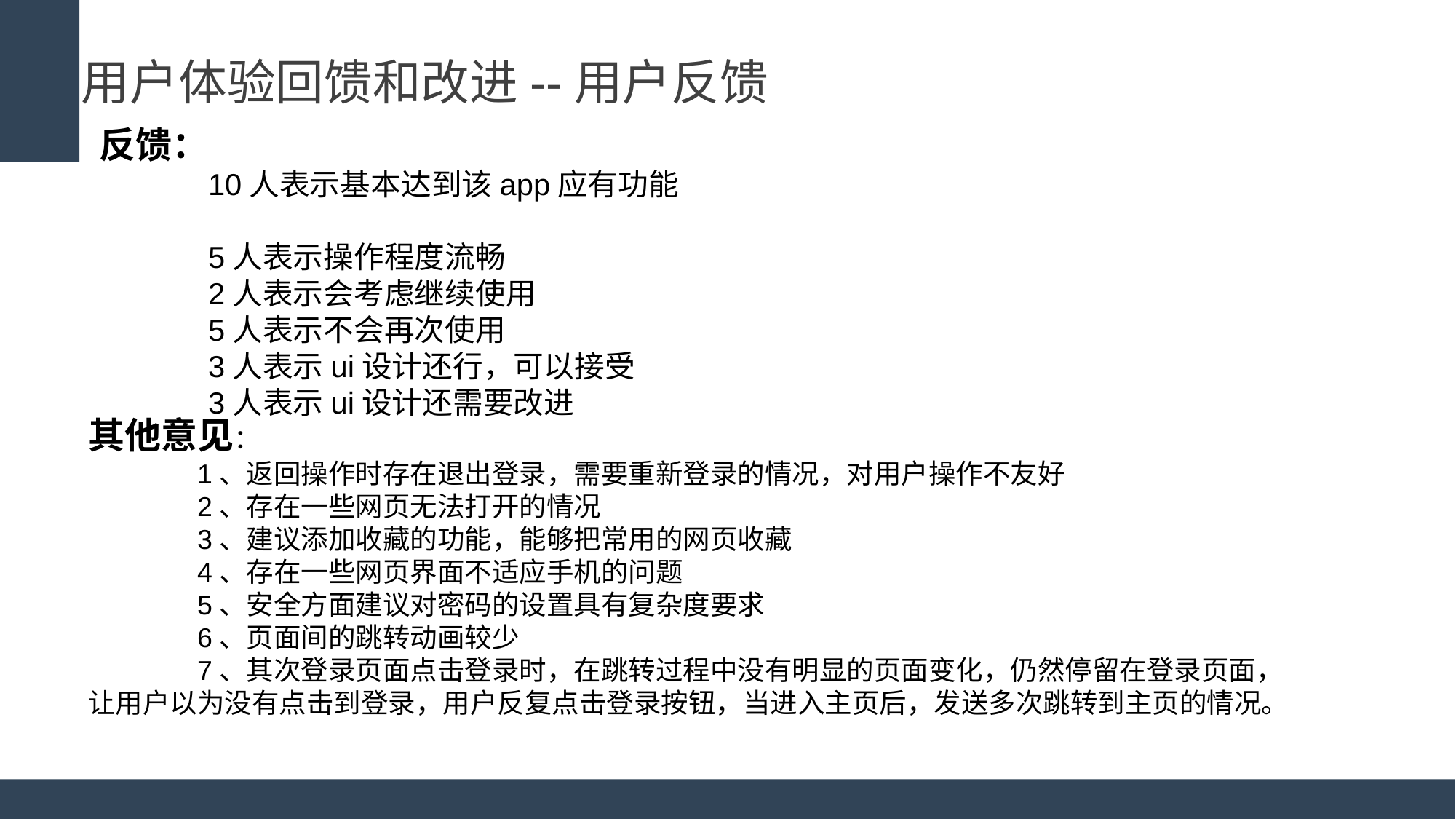

用户体验回馈和改进--用户反馈
反馈：
	10人表示基本达到该app应有功能
	5人表示操作程度流畅
	2人表示会考虑继续使用
	5人表示不会再次使用
	3人表示ui设计还行，可以接受
	3人表示ui设计还需要改进
其他意见：
	1、返回操作时存在退出登录，需要重新登录的情况，对用户操作不友好
	2、存在一些网页无法打开的情况
	3、建议添加收藏的功能，能够把常用的网页收藏
	4、存在一些网页界面不适应手机的问题
	5、安全方面建议对密码的设置具有复杂度要求
	6、页面间的跳转动画较少
	7、其次登录页面点击登录时，在跳转过程中没有明显的页面变化，仍然停留在登录页面，让用户以为没有点击到登录，用户反复点击登录按钮，当进入主页后，发送多次跳转到主页的情况。